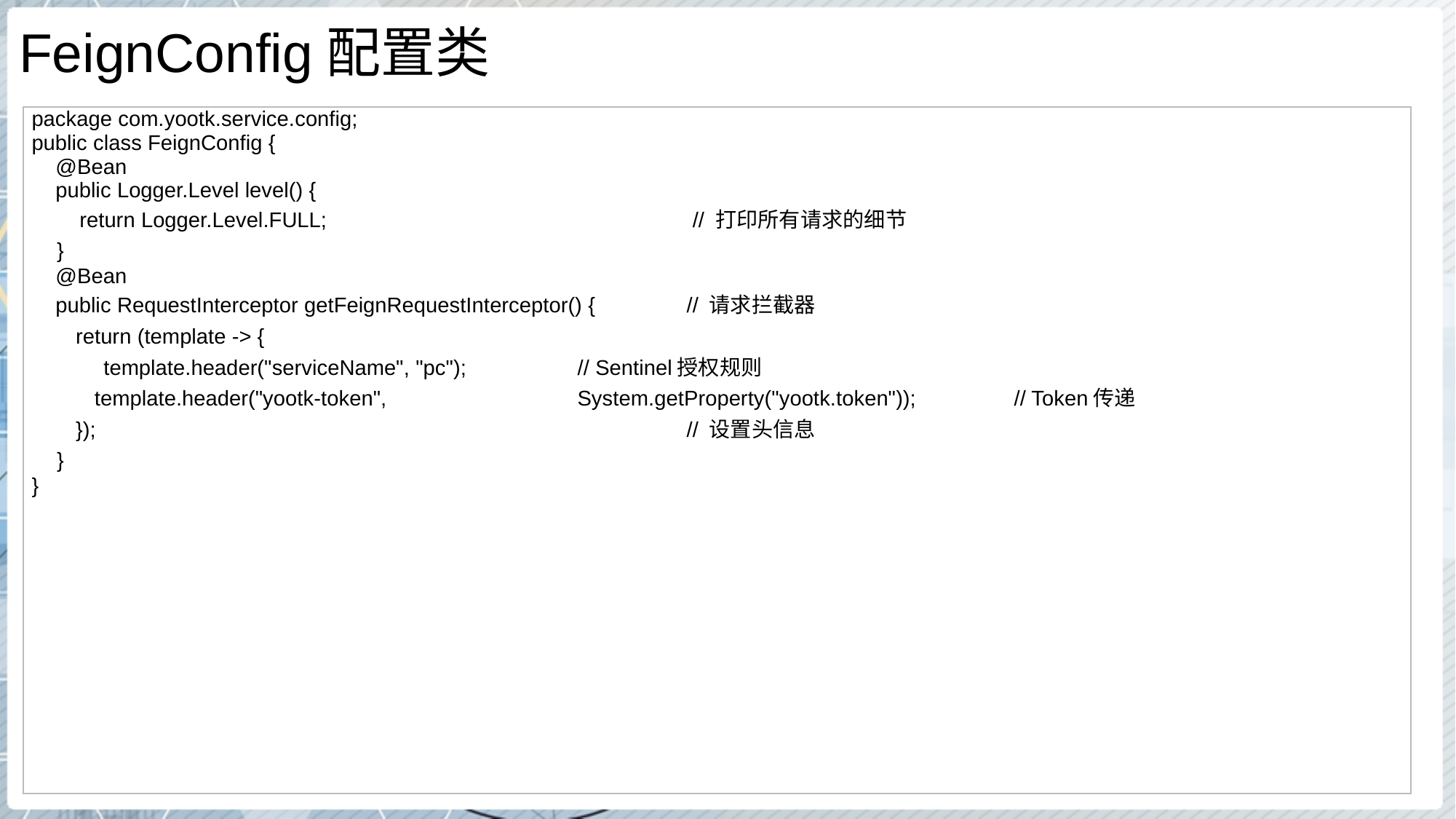

# FeignConfig配置类
| package com.yootk.service.config; public class FeignConfig { @Bean public Logger.Level level() { return Logger.Level.FULL; // 打印所有请求的细节 } @Bean public RequestInterceptor getFeignRequestInterceptor() { // 请求拦截器 return (template -> { template.header("serviceName", "pc"); // Sentinel授权规则 template.header("yootk-token", System.getProperty("yootk.token")); // Token传递 }); // 设置头信息 } } |
| --- |